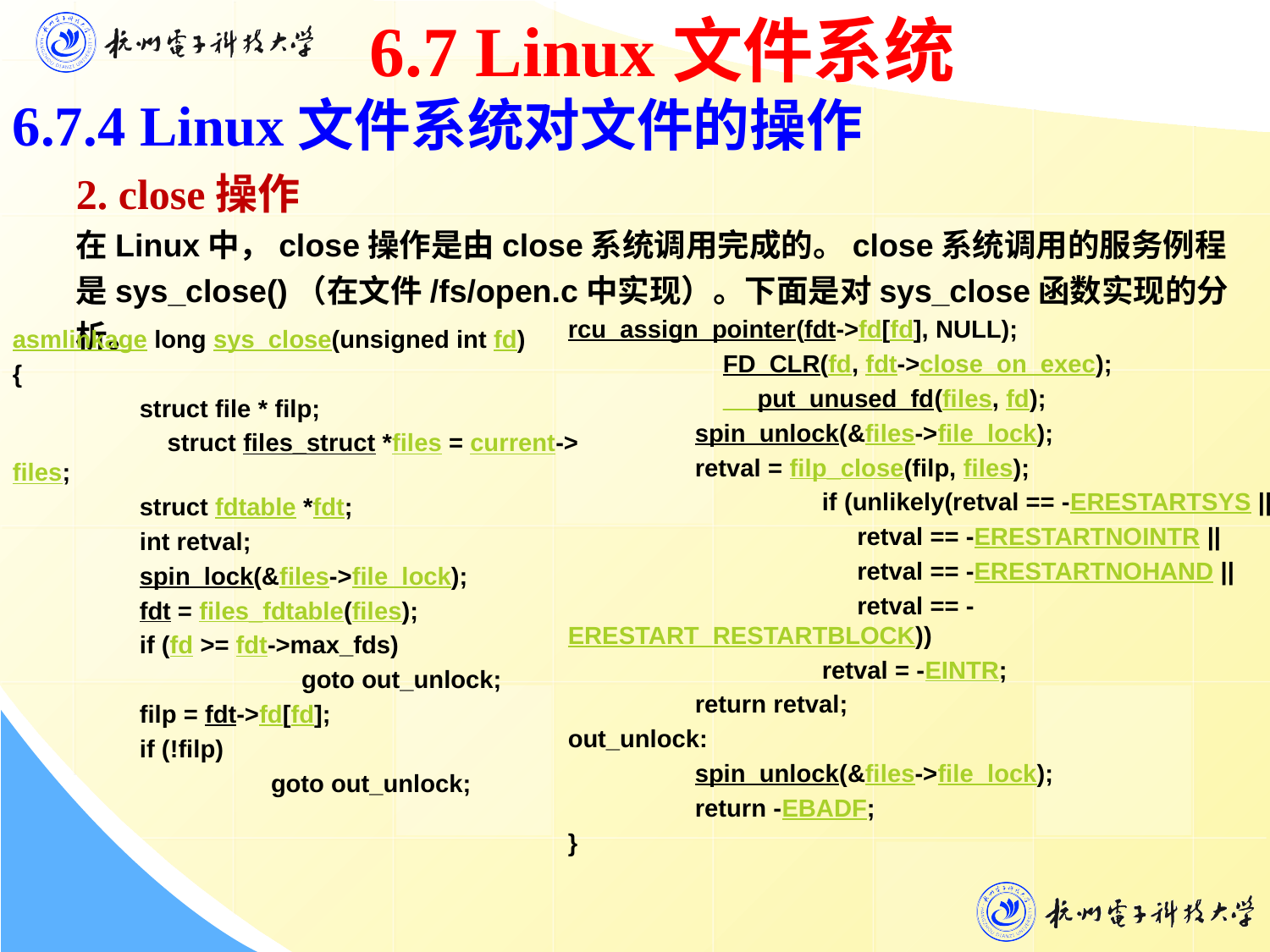

6.7 Linux文件系统
6.7.4 Linux文件系统对文件的操作
      2. close操作
在Linux中，close操作是由close系统调用完成的。close系统调用的服务例程是sys_close()（在文件/fs/open.c中实现）。下面是对sys_close函数实现的分析。

rcu_assign_pointer(fdt->fd[fd], NULL);
	    FD_CLR(fd, fdt->close_on_exec);
	    _ _put_unused_fd(files, fd);
	spin_unlock(&files->file_lock);
	retval = filp_close(filp, files);
	  	if (unlikely(retval == -ERESTARTSYS ||
		     retval == -ERESTARTNOINTR ||
		     retval == -ERESTARTNOHAND ||
		     retval == -ERESTART_RESTARTBLOCK))
		retval = -EINTR;
	return retval;
out_unlock:
	spin_unlock(&files->file_lock);
	return -EBADF;
}
asmlinkage long sys_close(unsigned int fd)
{
	struct file * filp;
	    struct files_struct *files = current->files;
	struct fdtable *fdt;
	int retval;
	spin_lock(&files->file_lock);
	fdt = files_fdtable(files);
	if (fd >= fdt->max_fds)
		     goto out_unlock;
	filp = fdt->fd[fd];
	if (!filp)
                                     goto out_unlock;